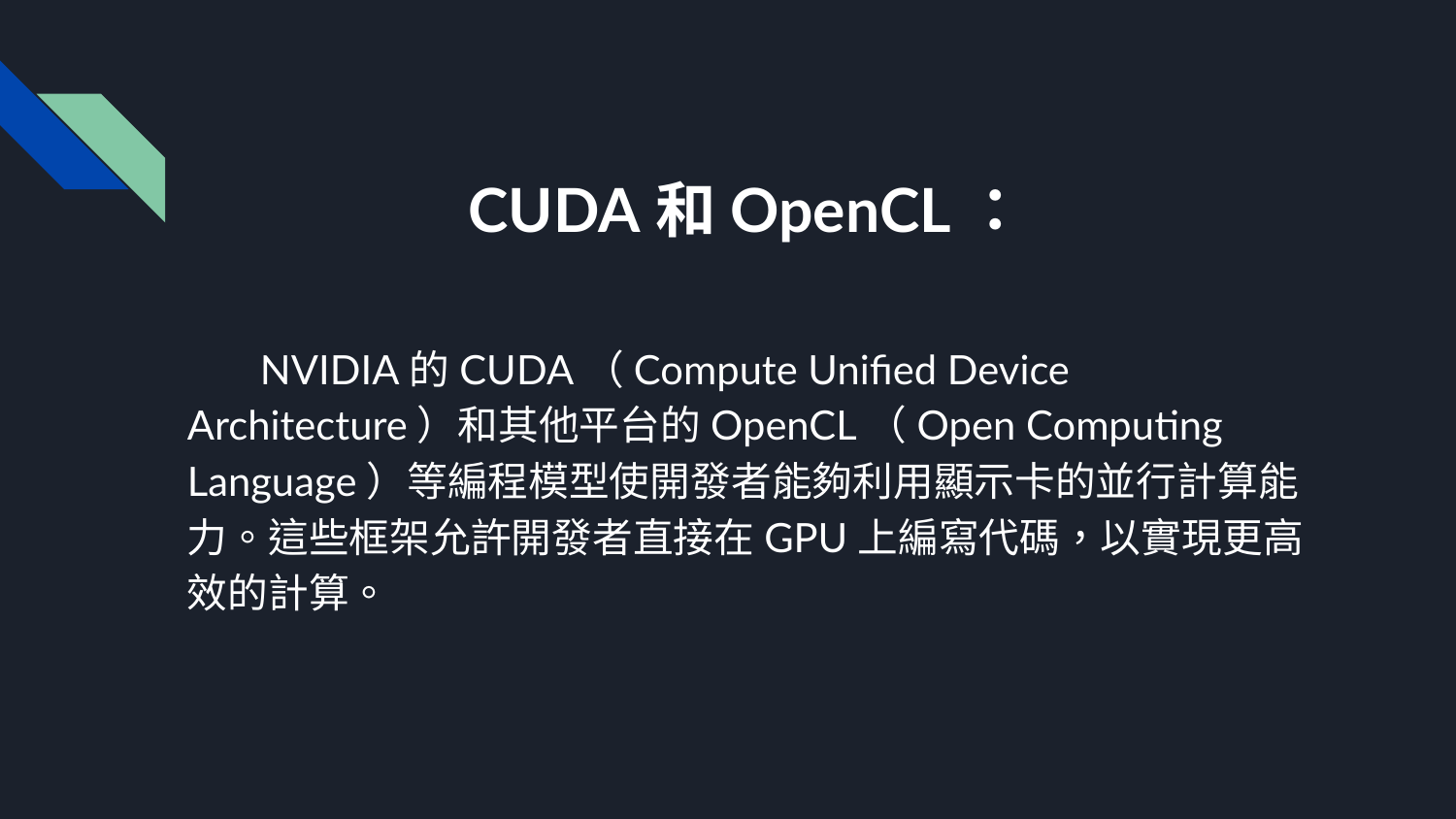

# CUDA和OpenCL：

NVIDIA的CUDA（Compute Unified Device Architecture）和其他平台的OpenCL（Open Computing Language）等編程模型使開發者能夠利用顯示卡的並行計算能力。這些框架允許開發者直接在GPU上編寫代碼，以實現更高效的計算。